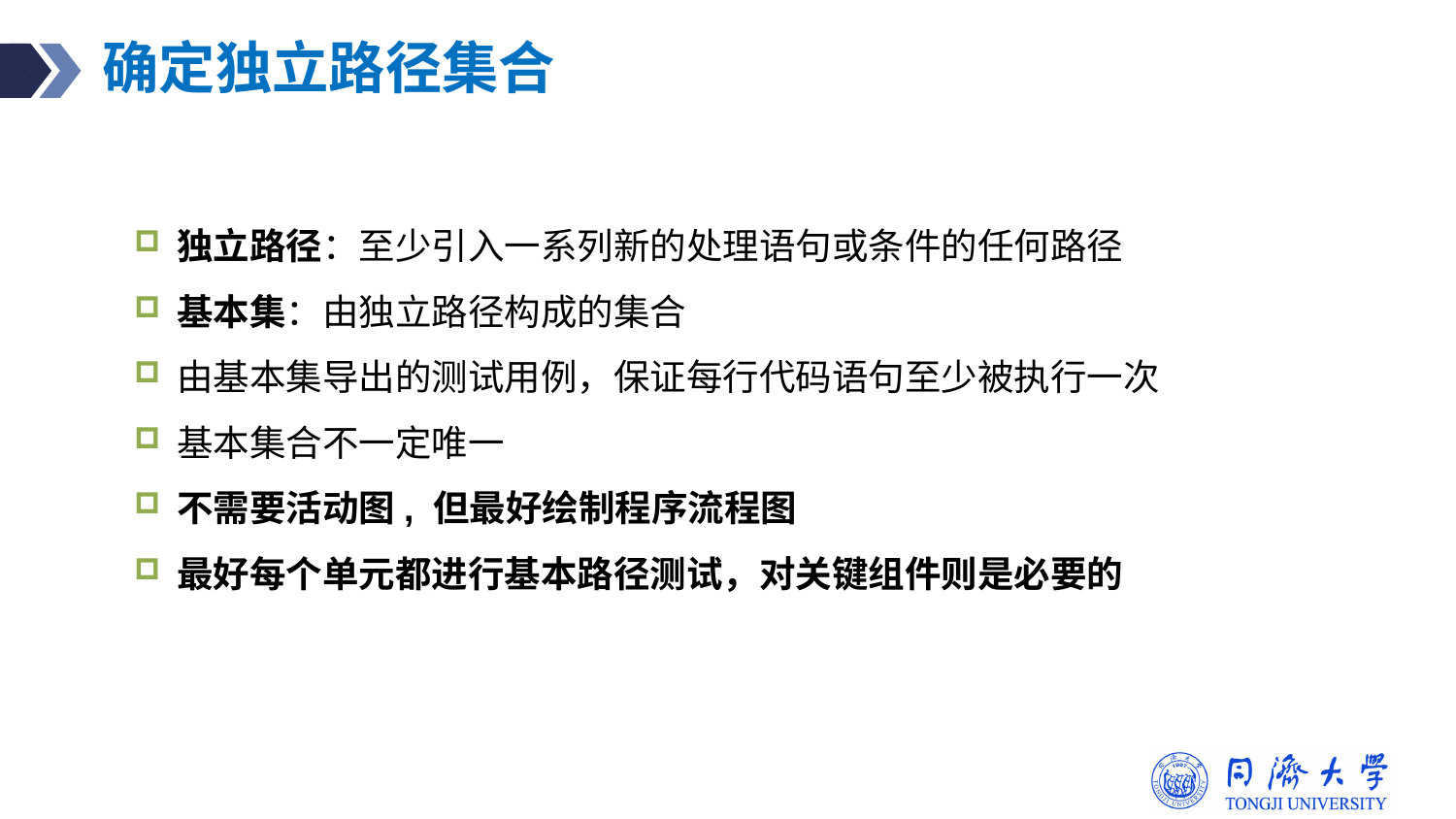

# 确定独立路径集合
独立路径：至少引入一系列新的处理语句或条件的任何路径
基本集：由独立路径构成的集合
由基本集导出的测试用例，保证每行代码语句至少被执行一次
基本集合不一定唯一
不需要活动图, 但最好绘制程序流程图
最好每个单元都进行基本路径测试，对关键组件则是必要的